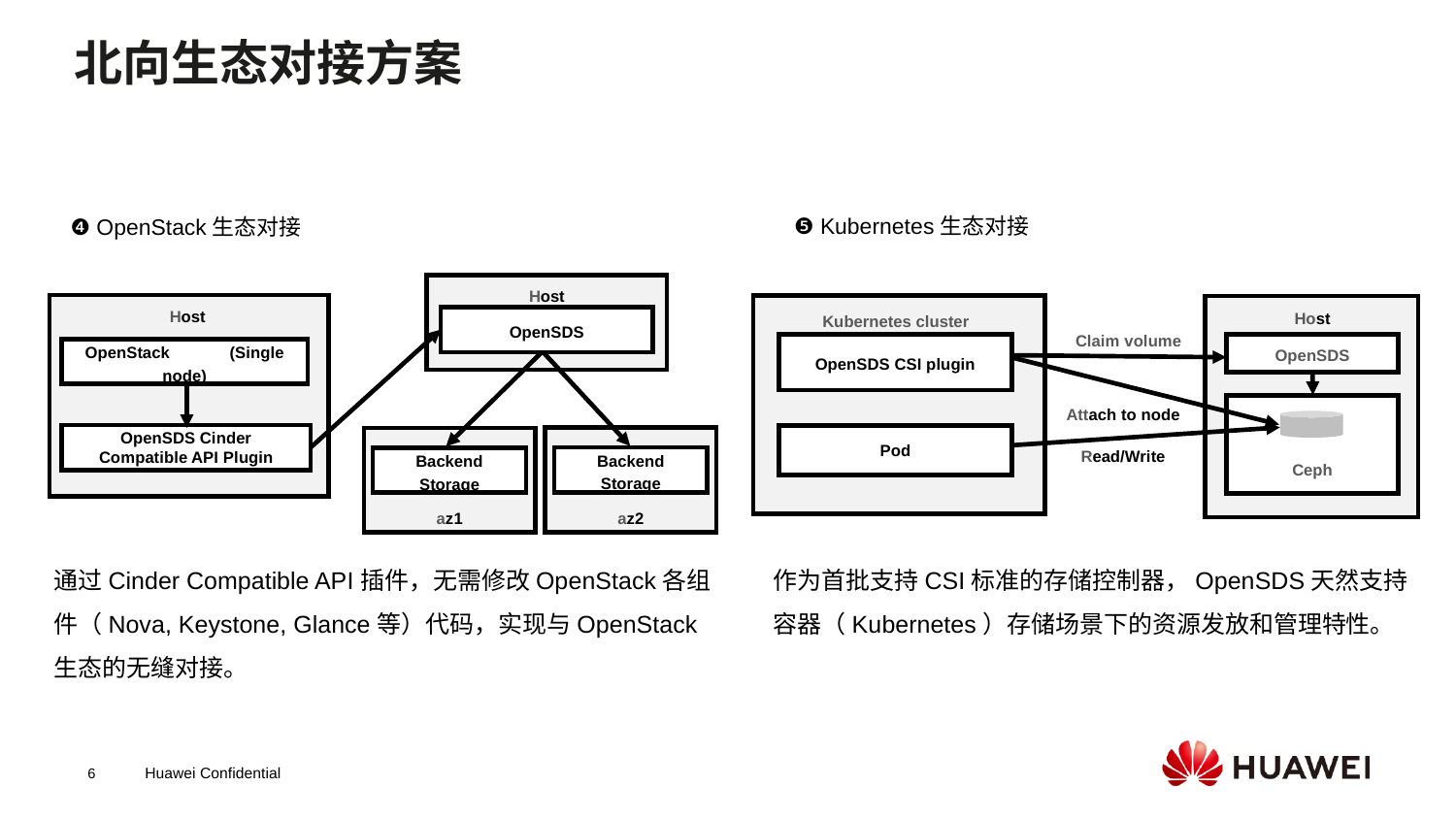

# 北向生态对接方案
❺ Kubernetes生态对接

Kubernetes cluster
Host
Claim volume
OpenSDS CSI plugin
OpenSDS
Ceph
Attach to node

Pod
Read/Write
❹ OpenStack生态对接

Host

Host
OpenSDS
OpenStack             (Single node)
OpenSDS Cinder Compatible API Plugin

Backend Storage
Backend Storage
az2
az1
通过Cinder Compatible API插件，无需修改OpenStack各组件（Nova, Keystone, Glance等）代码，实现与OpenStack生态的无缝对接。
作为首批支持CSI标准的存储控制器，OpenSDS天然支持
容器（Kubernetes）存储场景下的资源发放和管理特性。
6